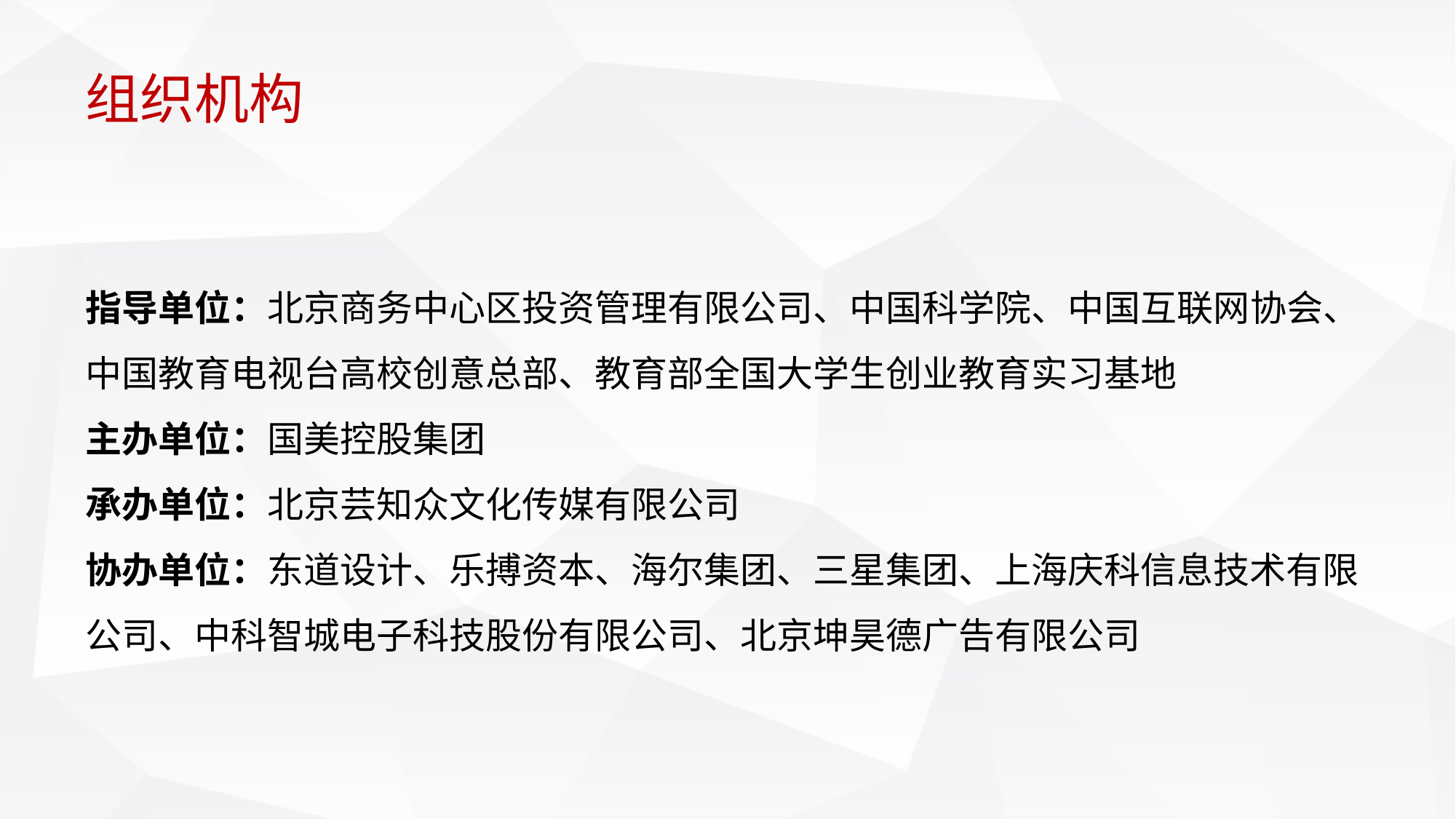

# 组织机构
指导单位：北京商务中心区投资管理有限公司、中国科学院、中国互联网协会、中国教育电视台高校创意总部、教育部全国大学生创业教育实习基地
主办单位：国美控股集团
承办单位：北京芸知众文化传媒有限公司
协办单位：东道设计、乐搏资本、海尔集团、三星集团、上海庆科信息技术有限公司、中科智城电子科技股份有限公司、北京坤昊德广告有限公司